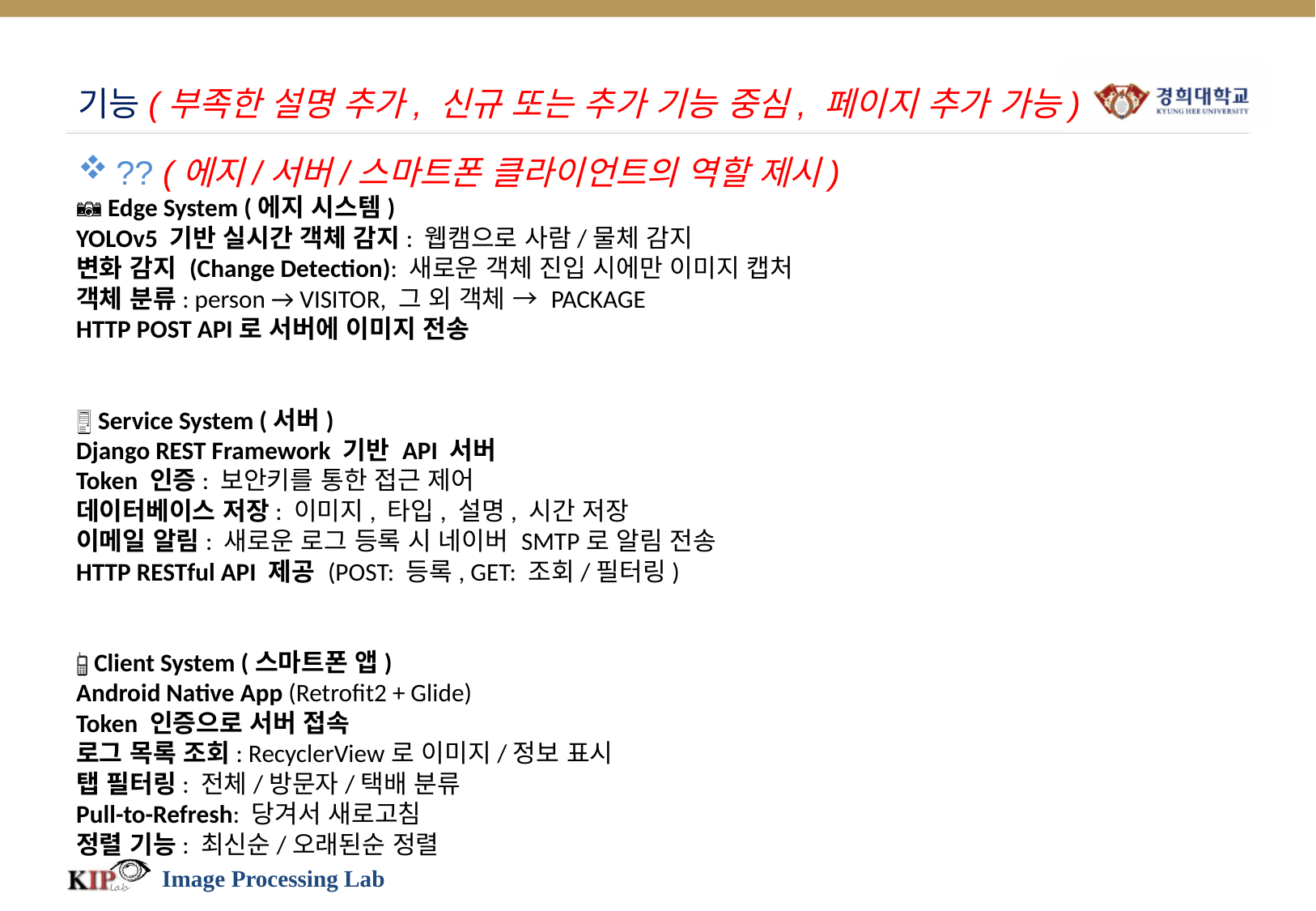

# 기능(부족한 설명 추가, 신규 또는 추가 기능 중심, 페이지 추가 가능)
?? (에지/서버/스마트폰 클라이언트의 역할 제시)
📷 Edge System (에지 시스템)
YOLOv5 기반 실시간 객체 감지: 웹캠으로 사람/물체 감지
변화 감지 (Change Detection): 새로운 객체 진입 시에만 이미지 캡처
객체 분류: person → VISITOR, 그 외 객체 → PACKAGE
HTTP POST API로 서버에 이미지 전송

🖥️ Service System (서버)
Django REST Framework 기반 API 서버
Token 인증: 보안키를 통한 접근 제어
데이터베이스 저장: 이미지, 타입, 설명, 시간 저장
이메일 알림: 새로운 로그 등록 시 네이버 SMTP로 알림 전송
HTTP RESTful API 제공 (POST: 등록, GET: 조회/필터링)

📱 Client System (스마트폰 앱)
Android Native App (Retrofit2 + Glide)
Token 인증으로 서버 접속
로그 목록 조회: RecyclerView로 이미지/정보 표시
탭 필터링: 전체/방문자/택배 분류
Pull-to-Refresh: 당겨서 새로고침
정렬 기능: 최신순/오래된순 정렬
Image Processing Lab